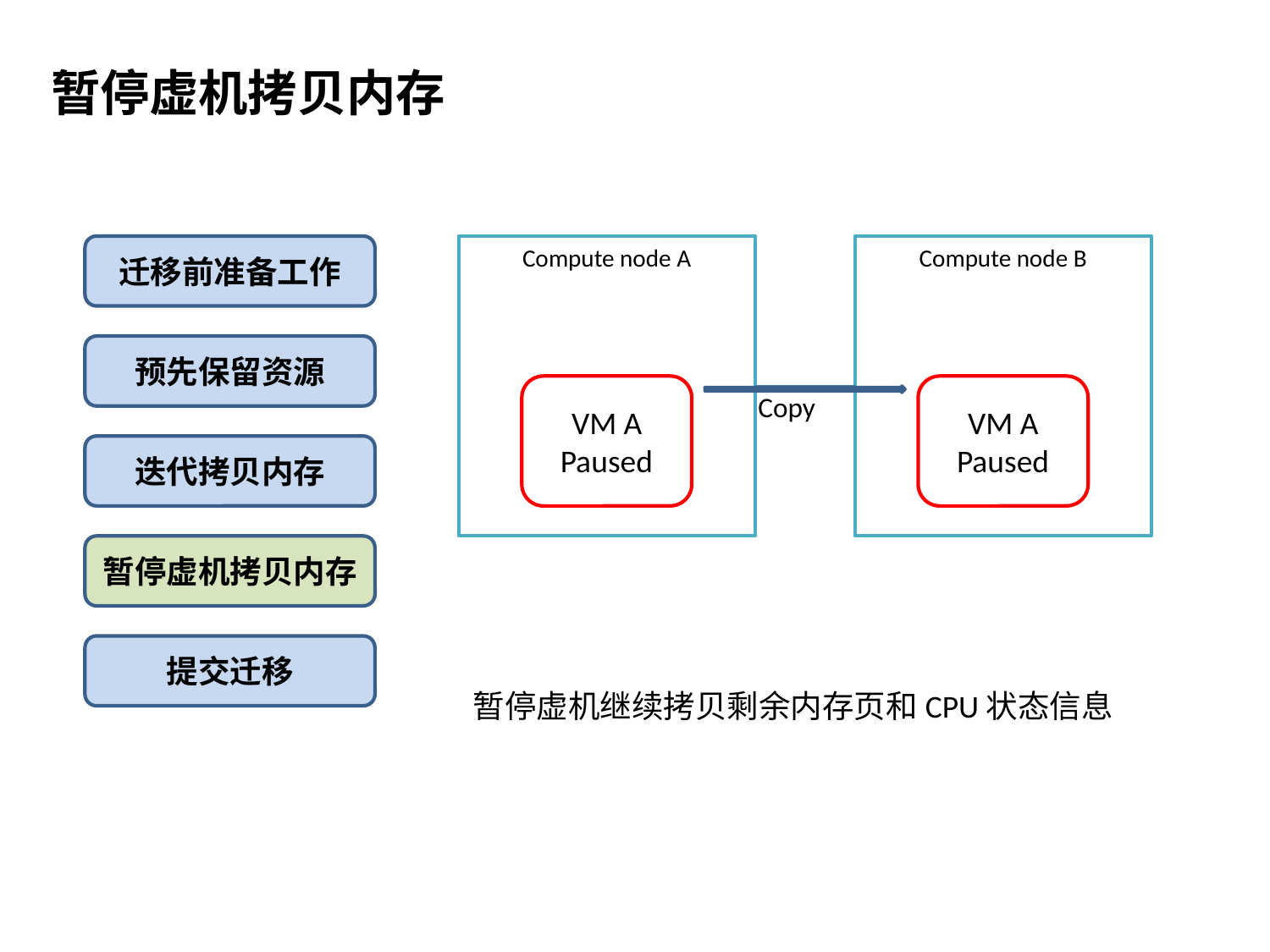

暂停虚机拷贝内存
迁移前准备工作
Compute node A
Compute node B
预先保留资源
VM A
Paused
VM A
Paused
Copy

迭代拷贝内存
暂停虚机拷贝内存
提交迁移
暂停虚机继续拷贝剩余内存页和CPU状态信息